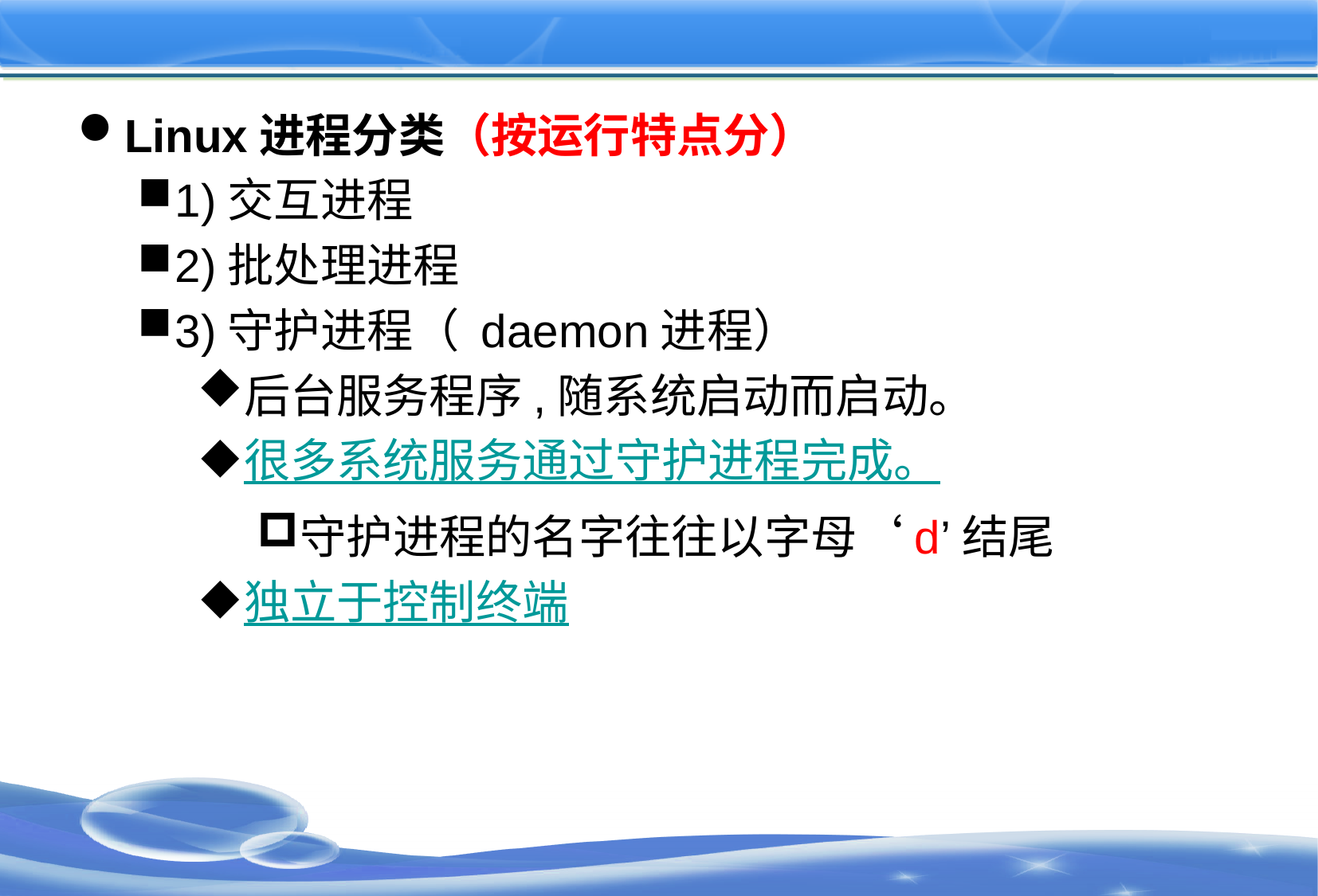

#
Linux进程分类（按运行特点分）
1)交互进程
2)批处理进程
3)守护进程（ daemon进程）
后台服务程序,随系统启动而启动。
很多系统服务通过守护进程完成。
守护进程的名字往往以字母‘d’结尾
独立于控制终端